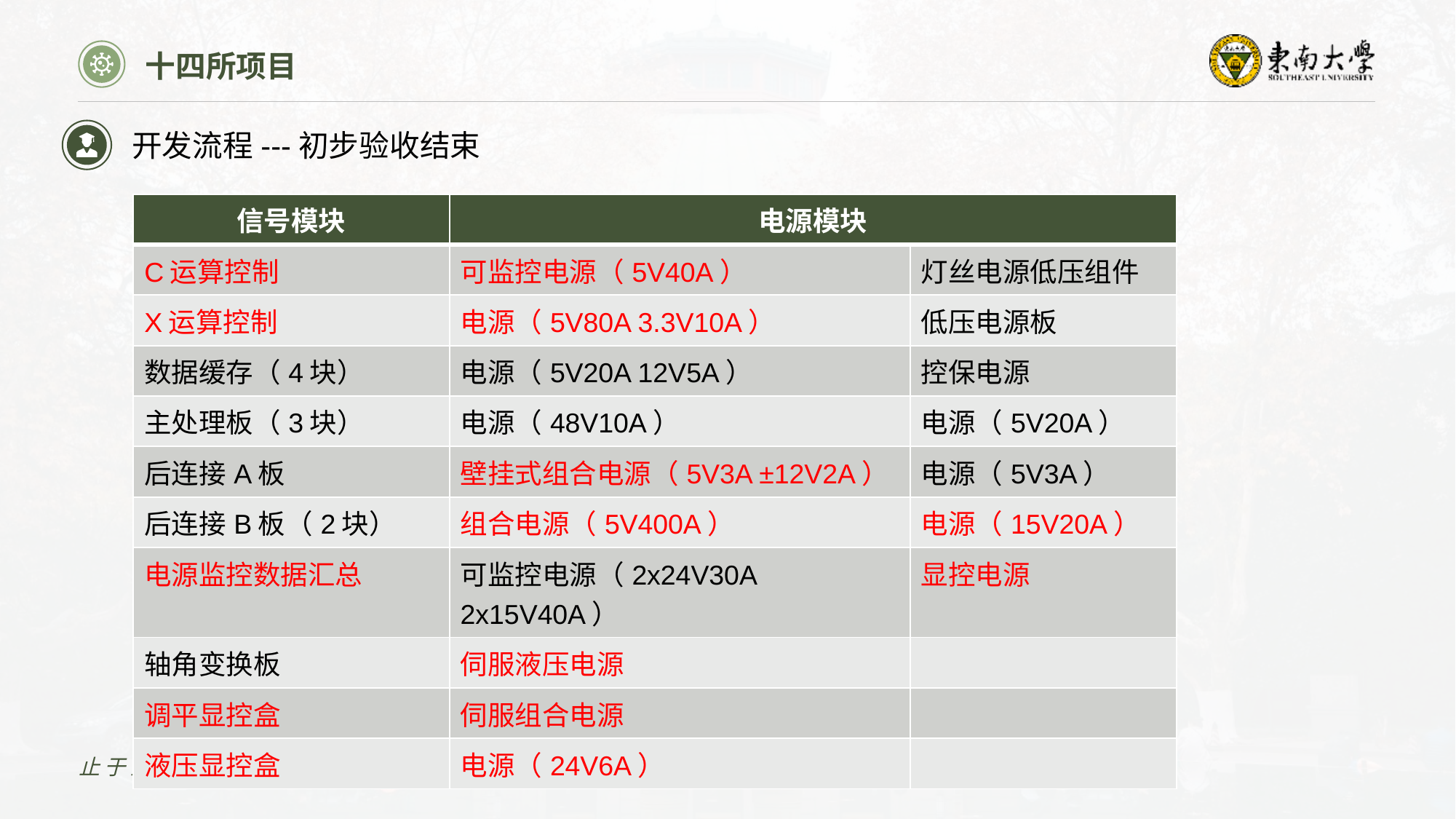

十四所项目

开发流程---初步验收结束
| 信号模块 | 电源模块 |  |
| --- | --- | --- |
| C运算控制 | 可监控电源（5V40A） | 灯丝电源低压组件 |
| X运算控制 | 电源（5V80A 3.3V10A） | 低压电源板 |
| 数据缓存（4块） | 电源（5V20A 12V5A） | 控保电源 |
| 主处理板（3块） | 电源（48V10A） | 电源（5V20A） |
| 后连接A板 | 壁挂式组合电源（5V3A ±12V2A） | 电源（5V3A） |
| 后连接B板（2块） | 组合电源（5V400A） | 电源（15V20A） |
| 电源监控数据汇总 | 可监控电源（2x24V30A 2x15V40A） | 显控电源 |
| 轴角变换板 | 伺服液压电源 |  |
| 调平显控盒 | 伺服组合电源 |  |
| 液压显控盒 | 电源（24V6A） |  |
止于至善